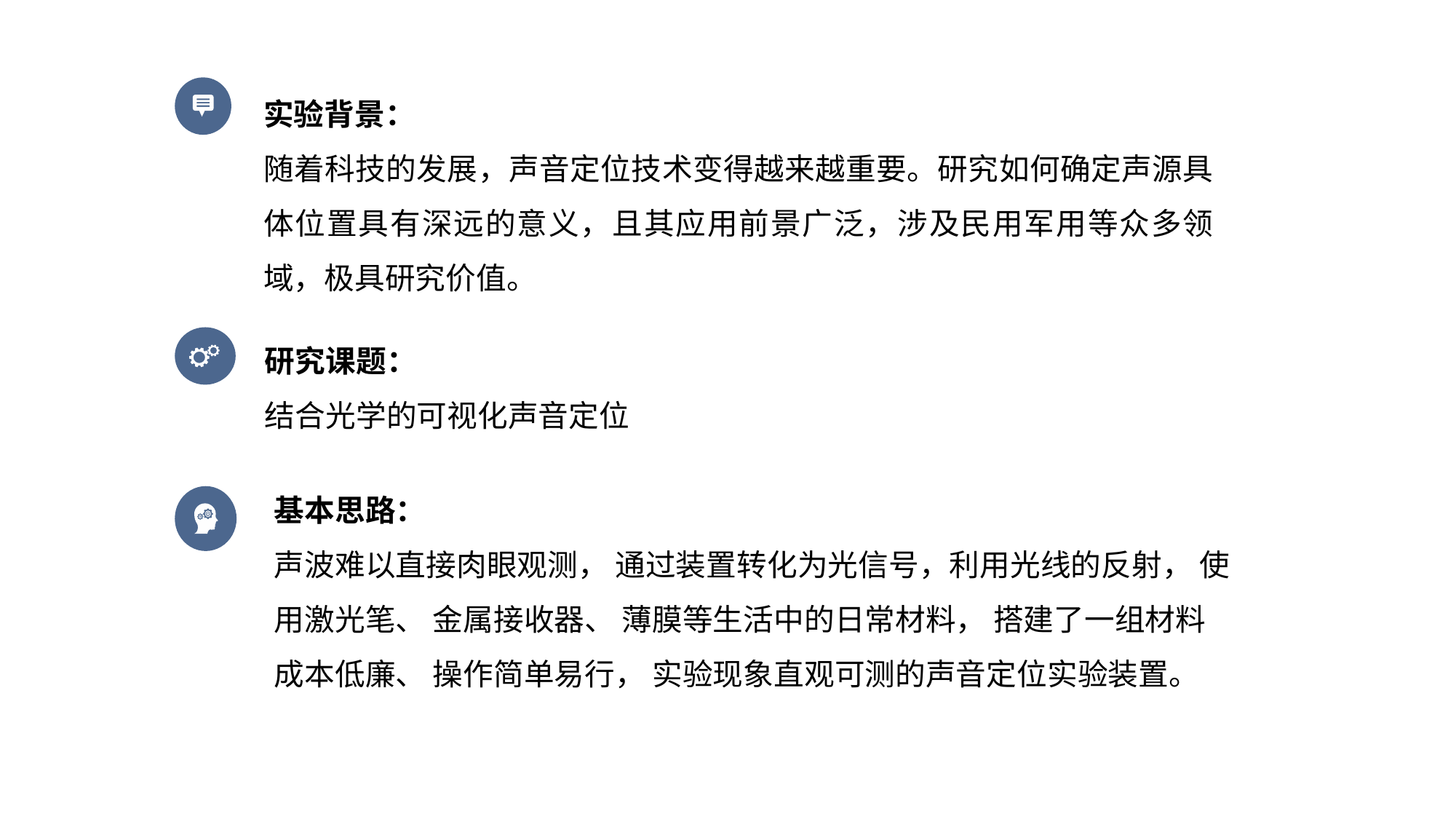

实验背景：
随着科技的发展，声音定位技术变得越来越重要。研究如何确定声源具体位置具有深远的意义，且其应用前景广泛，涉及民用军用等众多领域，极具研究价值。
研究课题：
结合光学的可视化声音定位

基本思路：
声波难以直接肉眼观测， 通过装置转化为光信号，利用光线的反射， 使用激光笔、 金属接收器、 薄膜等生活中的日常材料， 搭建了一组材料成本低廉、 操作简单易行， 实验现象直观可测的声音定位实验装置。